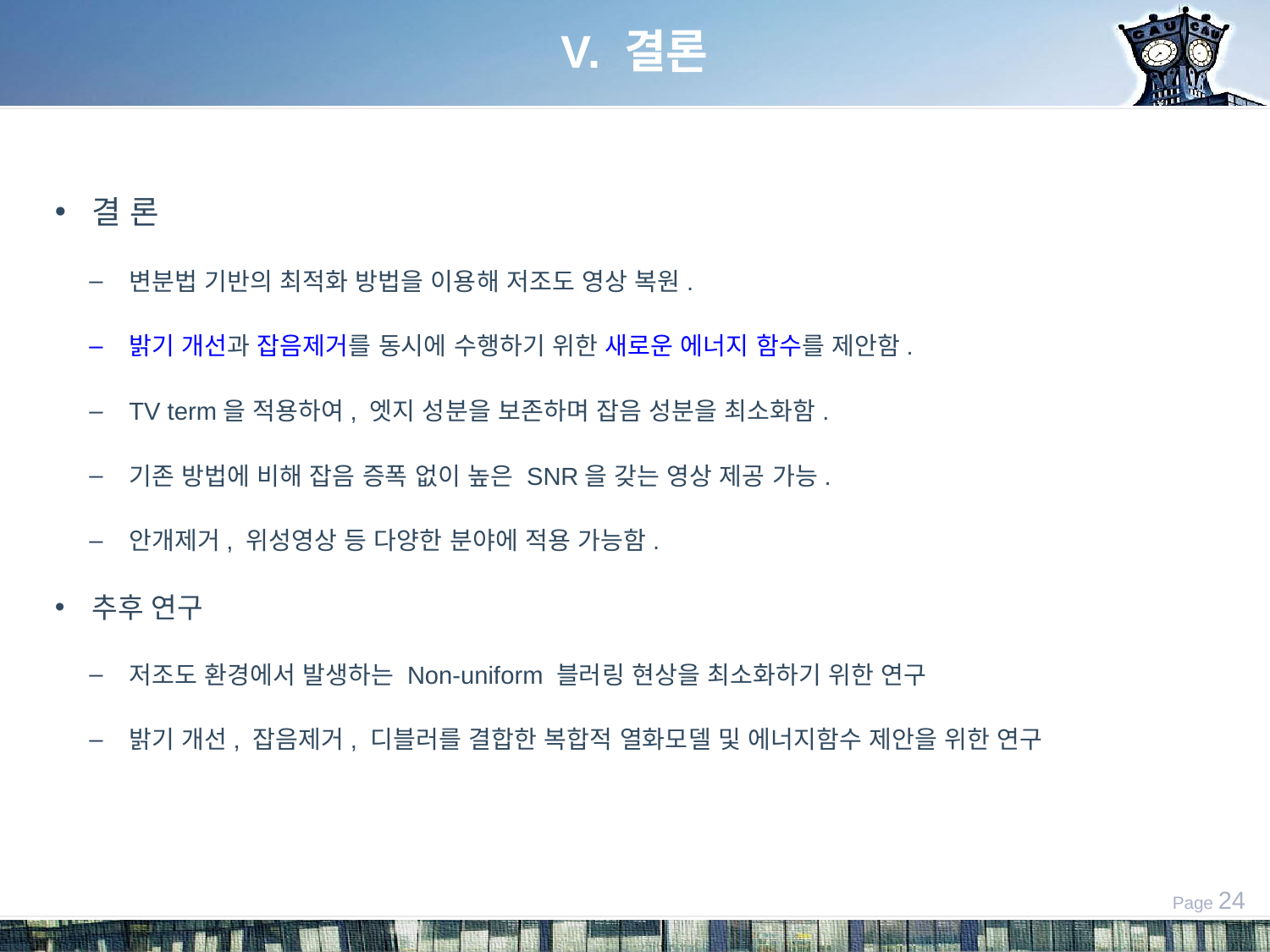

# V. 결론

결 론
변분법 기반의 최적화 방법을 이용해 저조도 영상 복원.
밝기 개선과 잡음제거를 동시에 수행하기 위한 새로운 에너지 함수를 제안함.
TV term을 적용하여, 엣지 성분을 보존하며 잡음 성분을 최소화함.
기존 방법에 비해 잡음 증폭 없이 높은 SNR을 갖는 영상 제공 가능.
안개제거, 위성영상 등 다양한 분야에 적용 가능함.
추후 연구
저조도 환경에서 발생하는 Non-uniform 블러링 현상을 최소화하기 위한 연구
밝기 개선, 잡음제거, 디블러를 결합한 복합적 열화모델 및 에너지함수 제안을 위한 연구